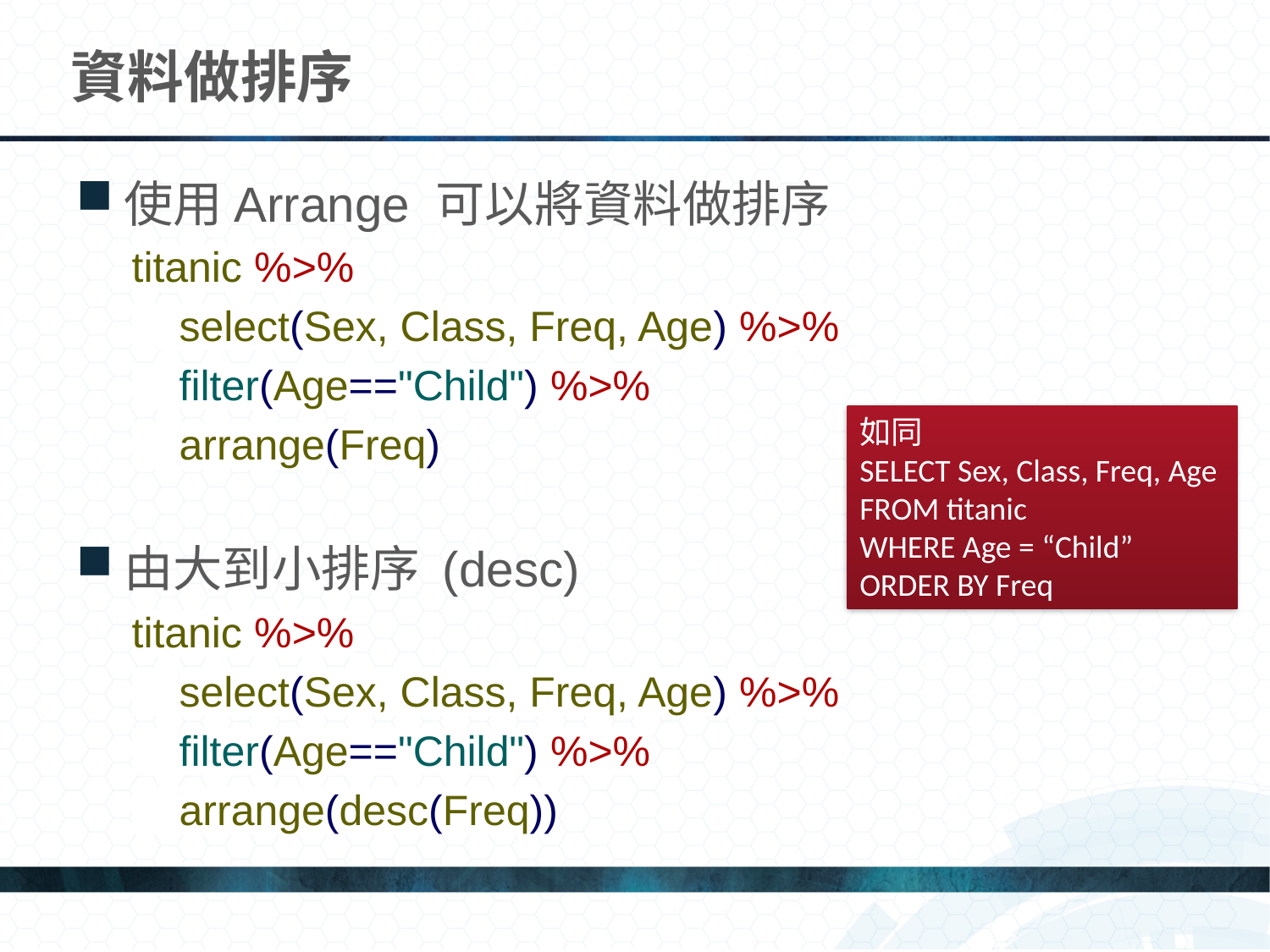

# 資料做排序
使用Arrange 可以將資料做排序
titanic %>%
    select(Sex, Class, Freq, Age) %>%
    filter(Age=="Child") %>%
    arrange(Freq)

由大到小排序 (desc)
titanic %>%
    select(Sex, Class, Freq, Age) %>%
    filter(Age=="Child") %>%
    arrange(desc(Freq))
如同
SELECT Sex, Class, Freq, Age
FROM titanic
WHERE Age = “Child”
ORDER BY Freq